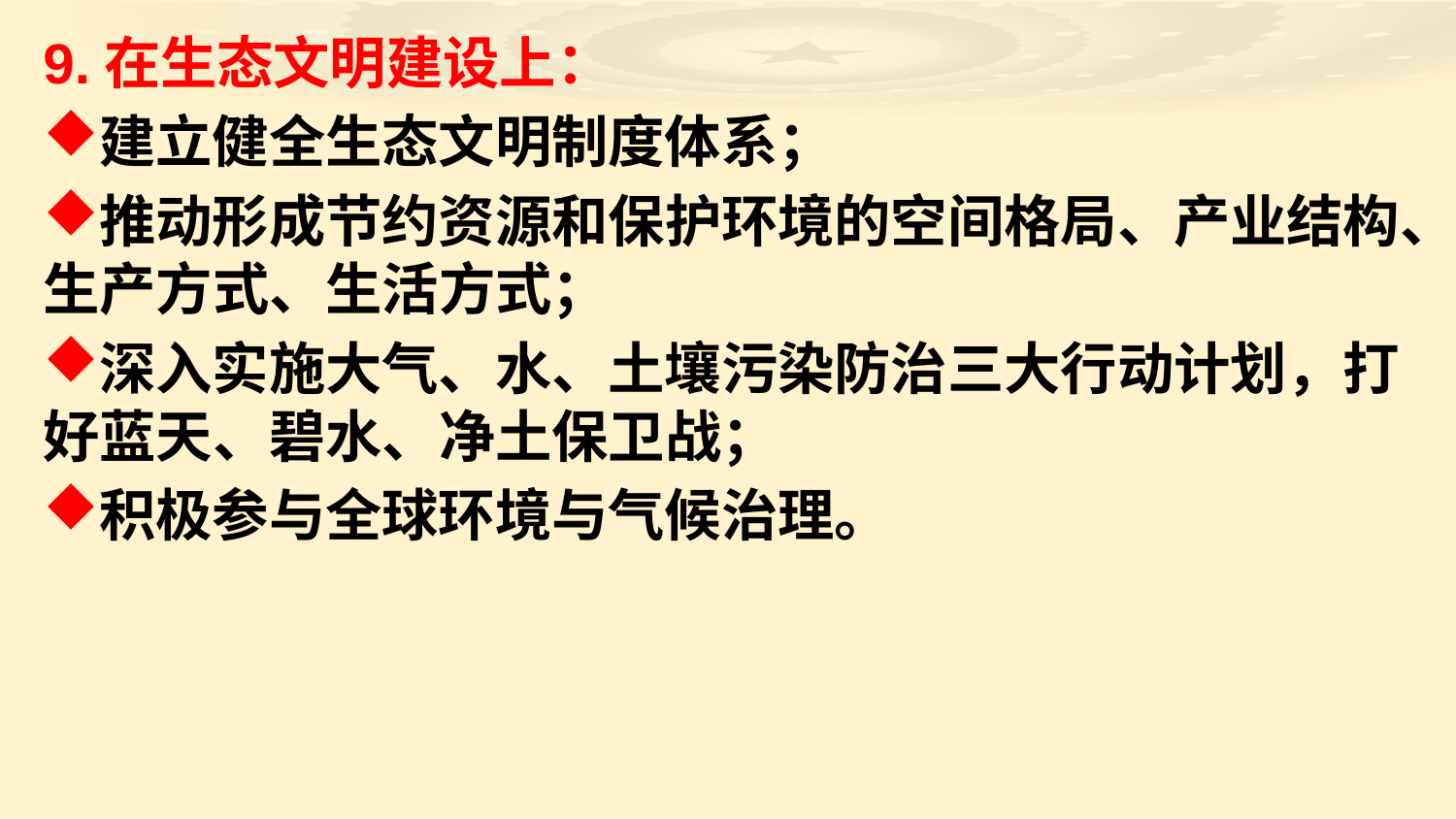

9.在生态文明建设上：
建立健全生态文明制度体系；
推动形成节约资源和保护环境的空间格局、产业结构、生产方式、生活方式；
深入实施大气、水、土壤污染防治三大行动计划，打好蓝天、碧水、净土保卫战；
积极参与全球环境与气候治理。